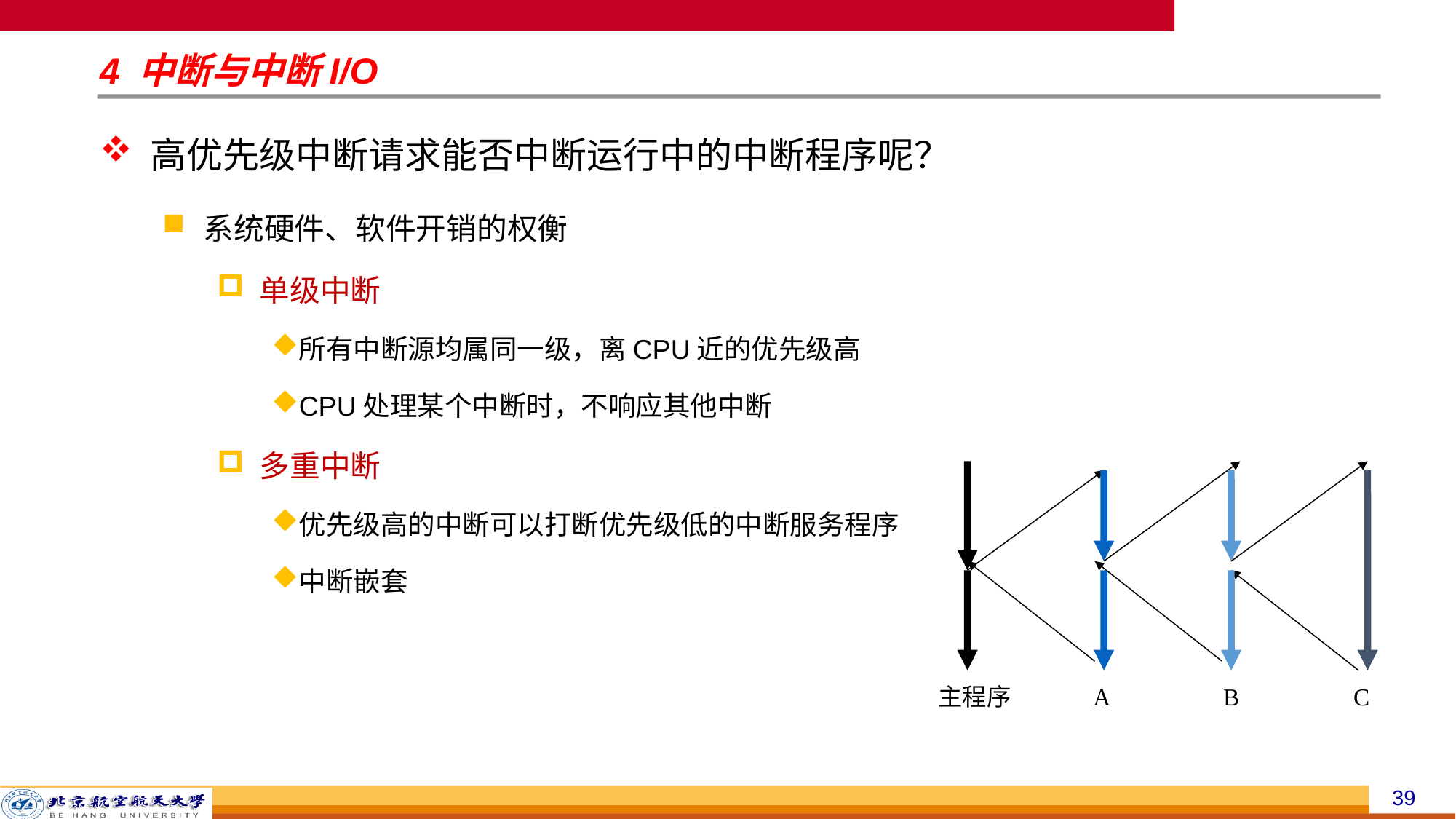

# 4 中断与中断I/O
 高优先级中断请求能否中断运行中的中断程序呢？
系统硬件、软件开销的权衡
单级中断
所有中断源均属同一级，离CPU近的优先级高
CPU处理某个中断时，不响应其他中断
多重中断
优先级高的中断可以打断优先级低的中断服务程序
中断嵌套

主程序              A                   B                   C